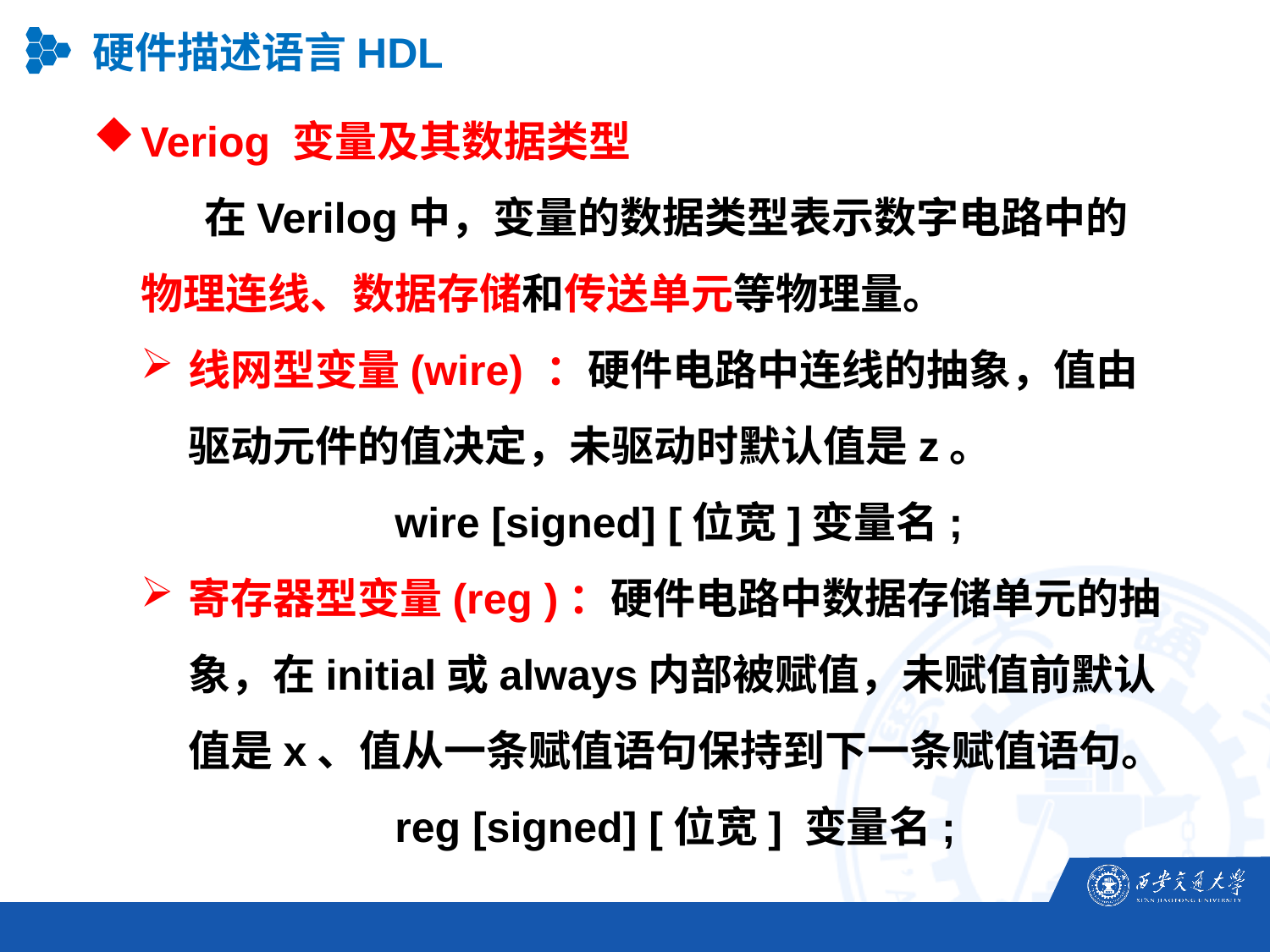

硬件描述语言HDL
Veriog 变量及其数据类型
在Verilog中，变量的数据类型表示数字电路中的物理连线、数据存储和传送单元等物理量。
线网型变量(wire) ：硬件电路中连线的抽象，值由驱动元件的值决定，未驱动时默认值是z。
		wire [signed] [位宽]变量名;
寄存器型变量(reg )：硬件电路中数据存储单元的抽象，在initial或always内部被赋值，未赋值前默认值是x、值从一条赋值语句保持到下一条赋值语句。
		reg [signed] [位宽] 变量名;